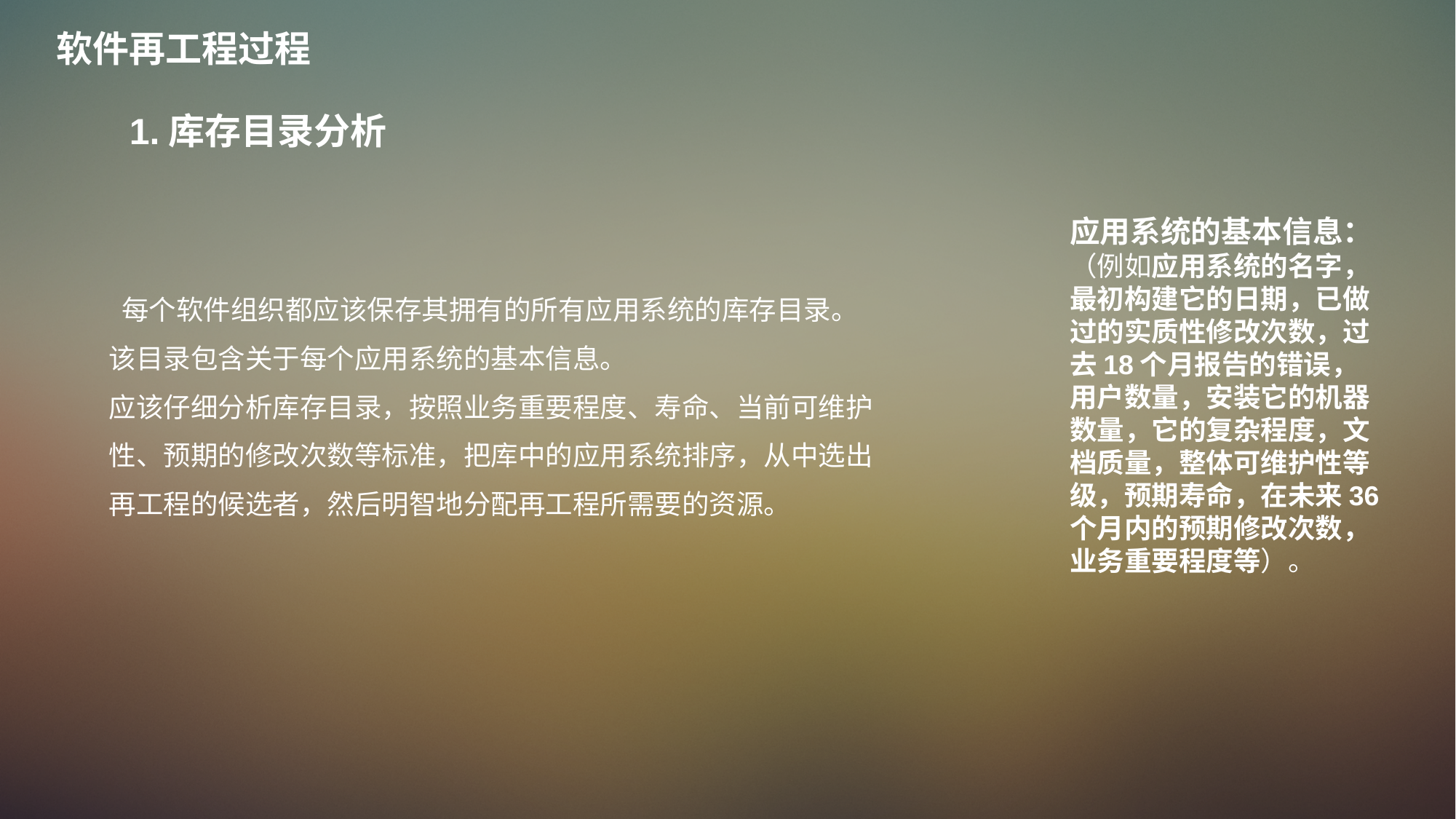

软件再工程过程
1.库存目录分析

应用系统的基本信息：
（例如应用系统的名字，最初构建它的日期，已做过的实质性修改次数，过去18个月报告的错误，用户数量，安装它的机器数量，它的复杂程度，文档质量，整体可维护性等级，预期寿命，在未来36个月内的预期修改次数，业务重要程度等）。
 每个软件组织都应该保存其拥有的所有应用系统的库存目录。该目录包含关于每个应用系统的基本信息。
应该仔细分析库存目录，按照业务重要程度、寿命、当前可维护性、预期的修改次数等标准，把库中的应用系统排序，从中选出再工程的候选者，然后明智地分配再工程所需要的资源。